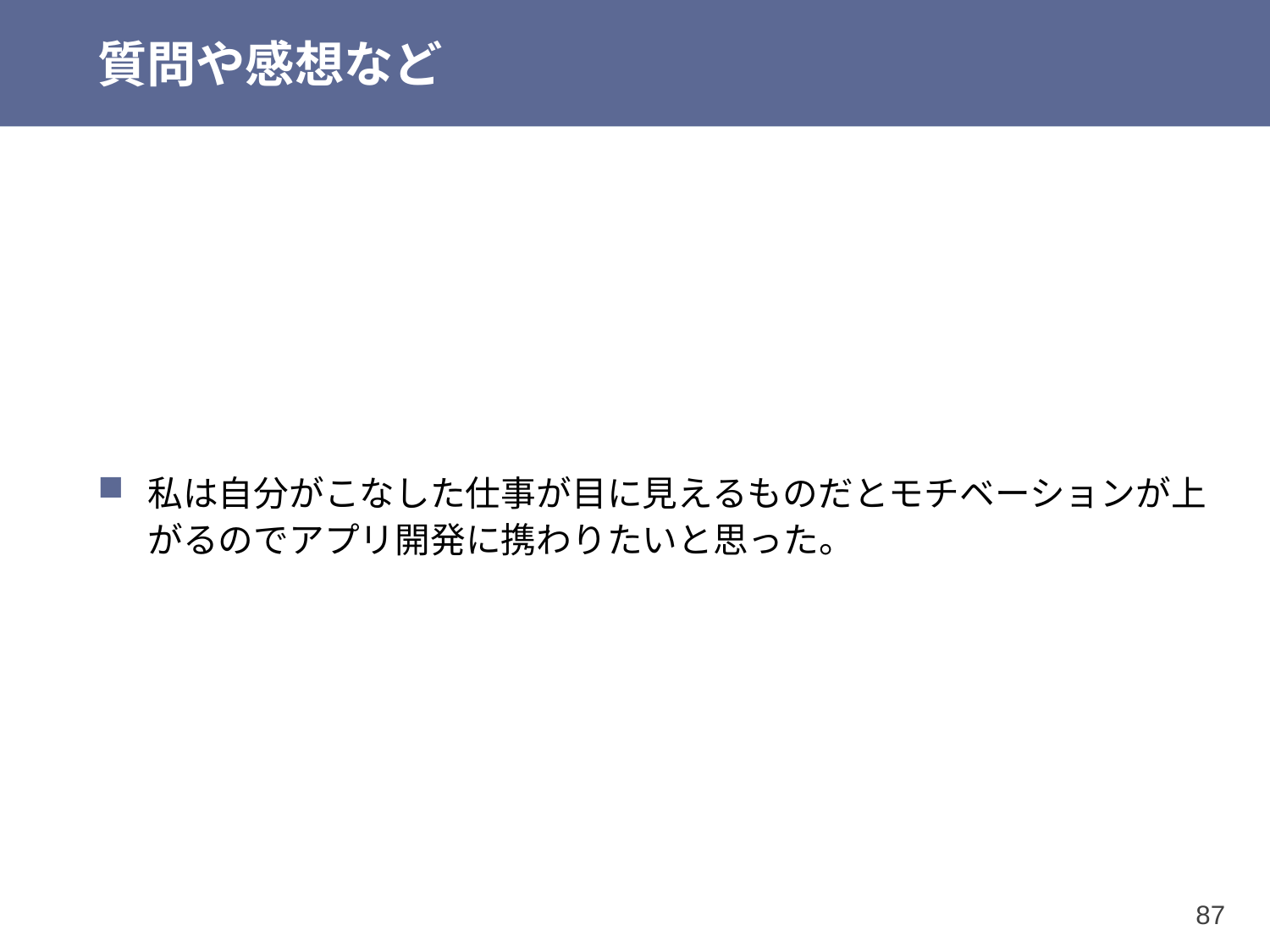

# 質問や感想など
私は自分がこなした仕事が目に見えるものだとモチベーションが上がるのでアプリ開発に携わりたいと思った。